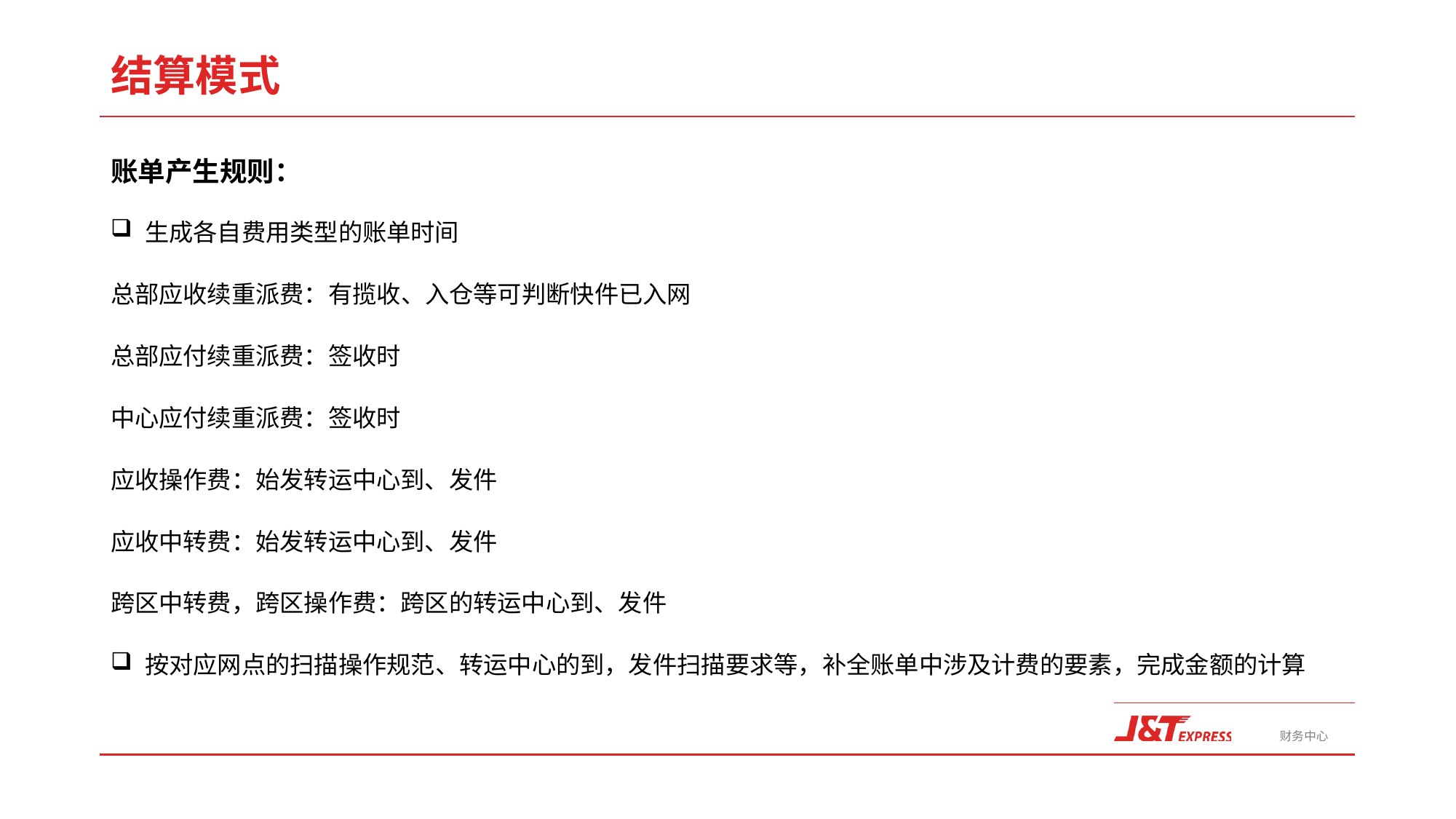

结算模式
账单产生规则：
生成各自费用类型的账单时间
总部应收续重派费：有揽收、入仓等可判断快件已入网
总部应付续重派费：签收时
中心应付续重派费：签收时
应收操作费：始发转运中心到、发件
应收中转费：始发转运中心到、发件
跨区中转费，跨区操作费：跨区的转运中心到、发件
按对应网点的扫描操作规范、转运中心的到，发件扫描要求等，补全账单中涉及计费的要素，完成金额的计算